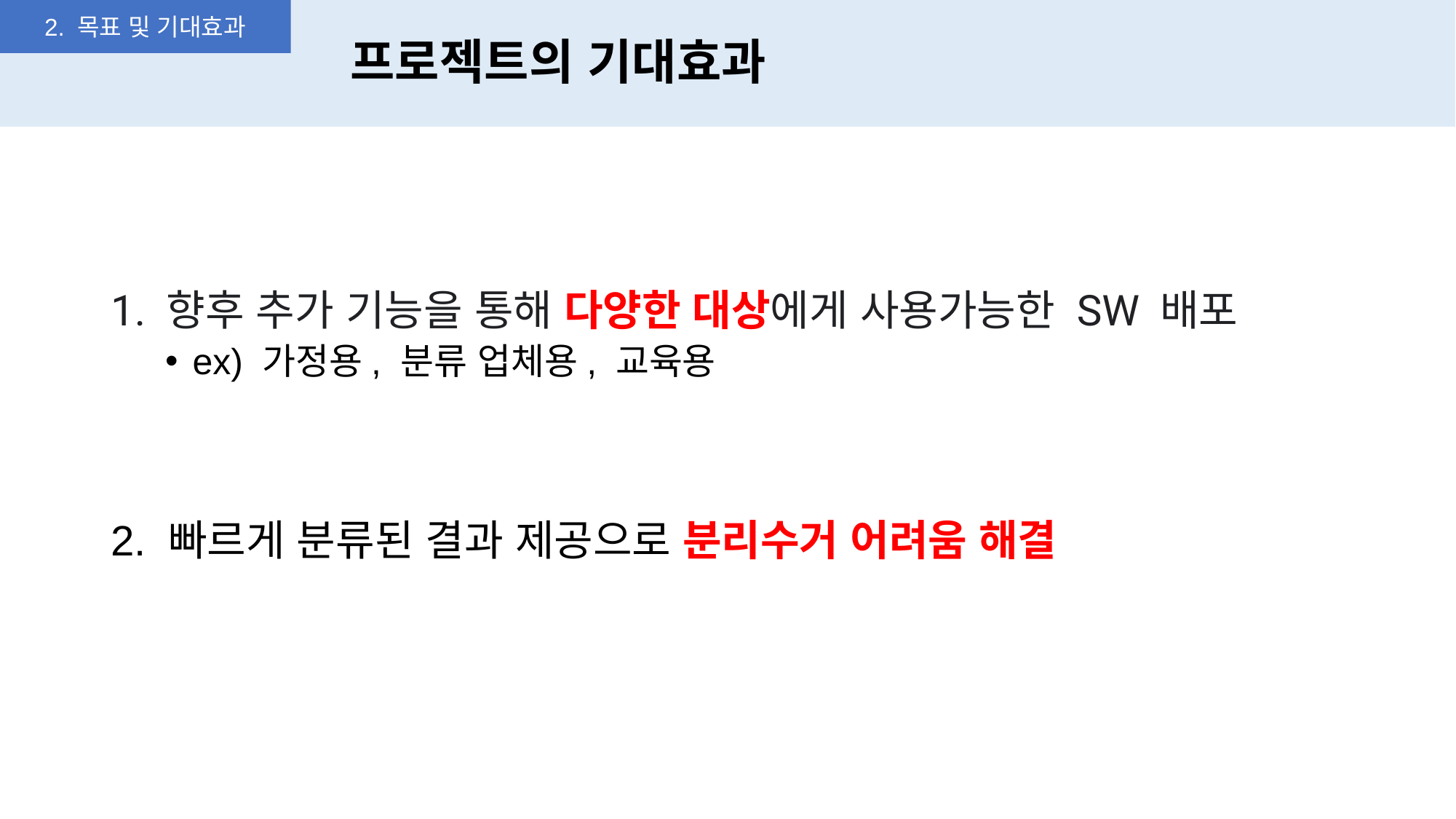

2. 목표 및 기대효과

프로젝트의 기대효과

1. 향후 추가 기능을 통해 다양한 대상에게 사용가능한 SW 배포
ex) 가정용, 분류 업체용, 교육용

2. 빠르게 분류된 결과 제공으로 분리수거 어려움 해결